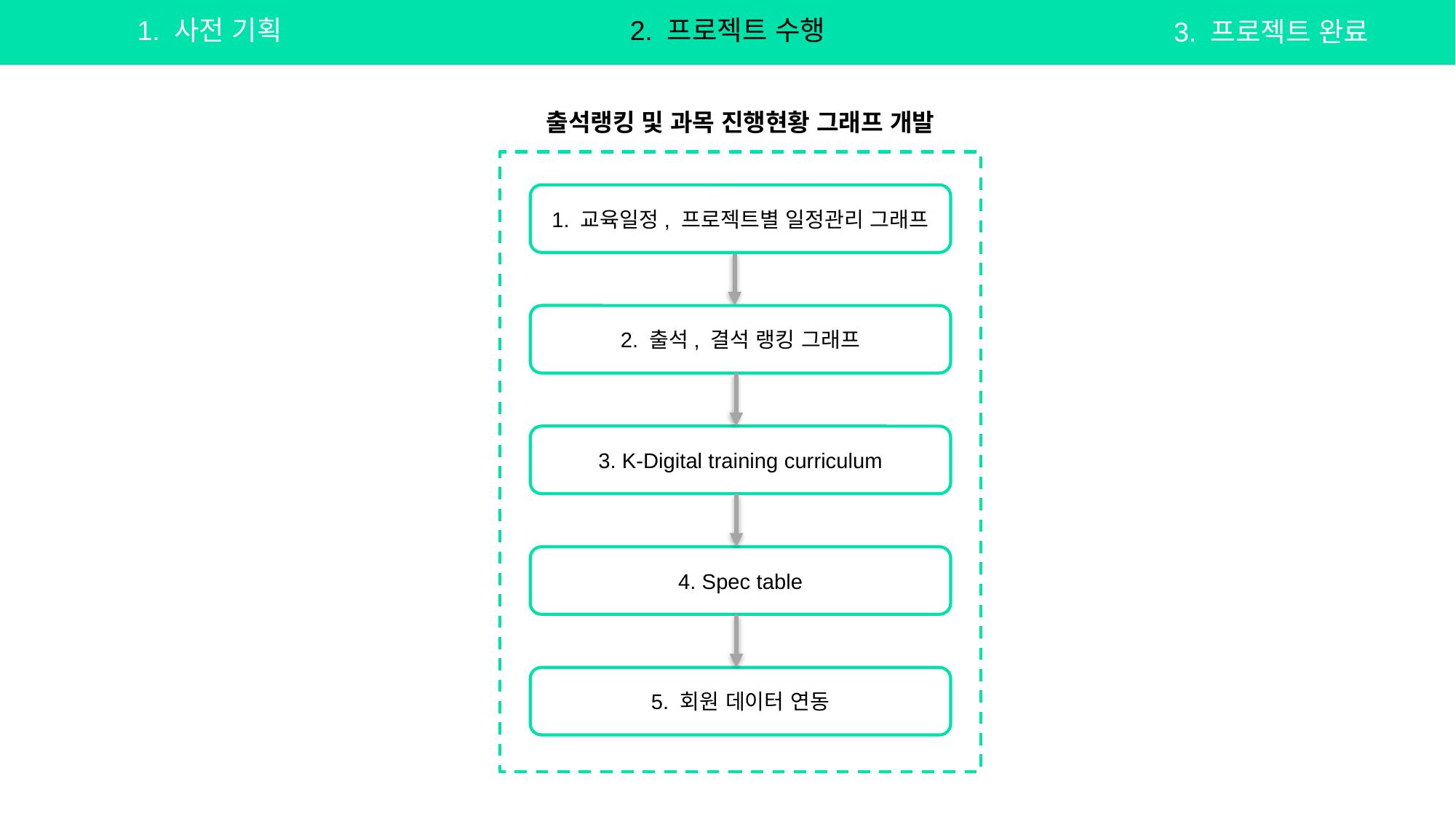

1. 사전 기획
2. 프로젝트 수행
3. 프로젝트 완료
출석랭킹 및 과목 진행현황 그래프 개발

1. 교육일정, 프로젝트별 일정관리 그래프
2. 출석, 결석 랭킹 그래프
3. K-Digital training curriculum
4. Spec table
5. 회원 데이터 연동